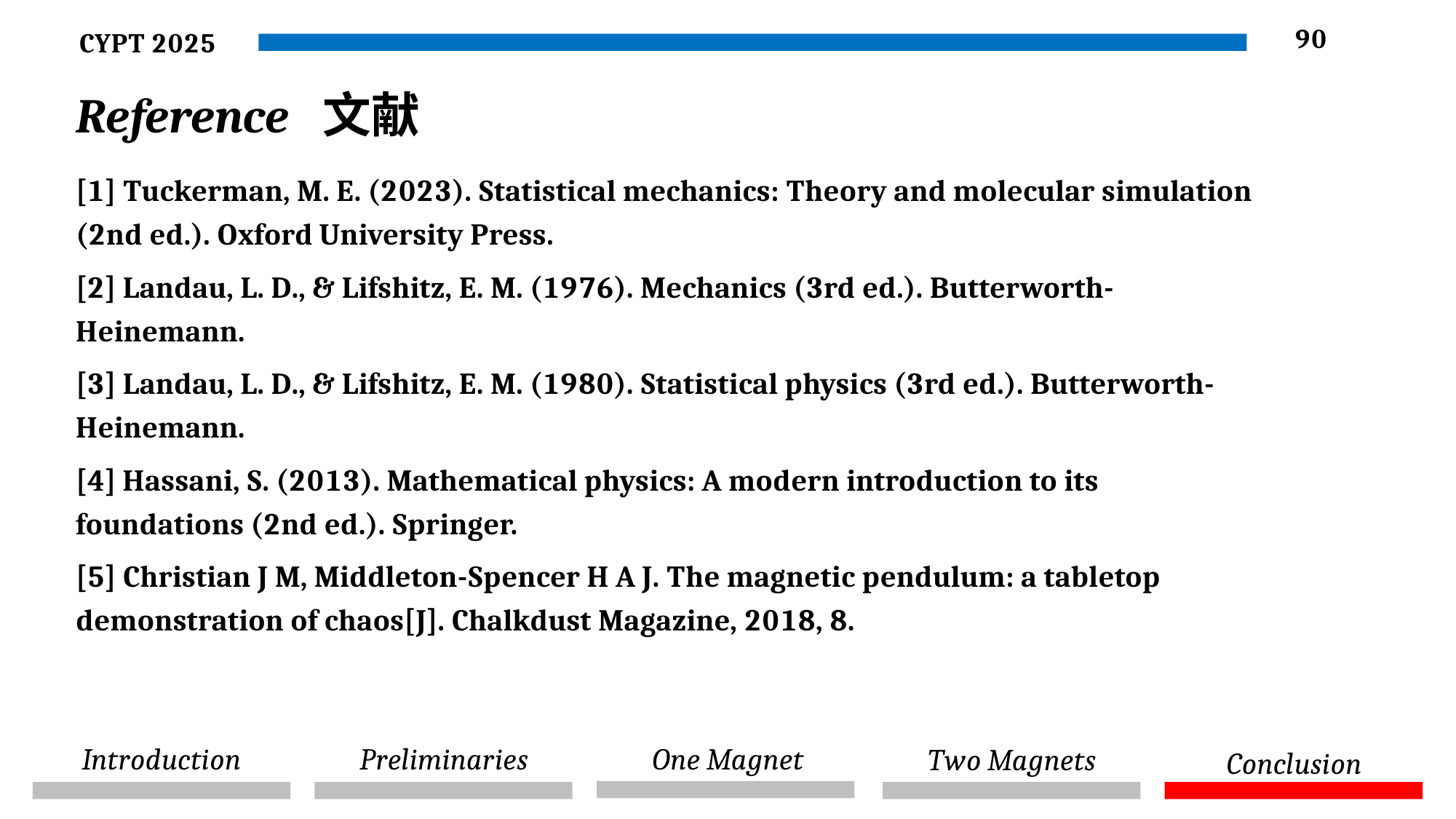

90
Reference  文献
[1] Tuckerman, M. E. (2023). Statistical mechanics: Theory and molecular simulation (2nd ed.). Oxford University Press.
[2] Landau, L. D., & Lifshitz, E. M. (1976). Mechanics (3rd ed.). Butterworth-Heinemann.
[3] Landau, L. D., & Lifshitz, E. M. (1980). Statistical physics (3rd ed.). Butterworth-Heinemann.
[4] Hassani, S. (2013). Mathematical physics: A modern introduction to its foundations (2nd ed.). Springer.
[5] Christian J M, Middleton-Spencer H A J. The magnetic pendulum: a tabletop demonstration of chaos[J]. Chalkdust Magazine, 2018, 8.